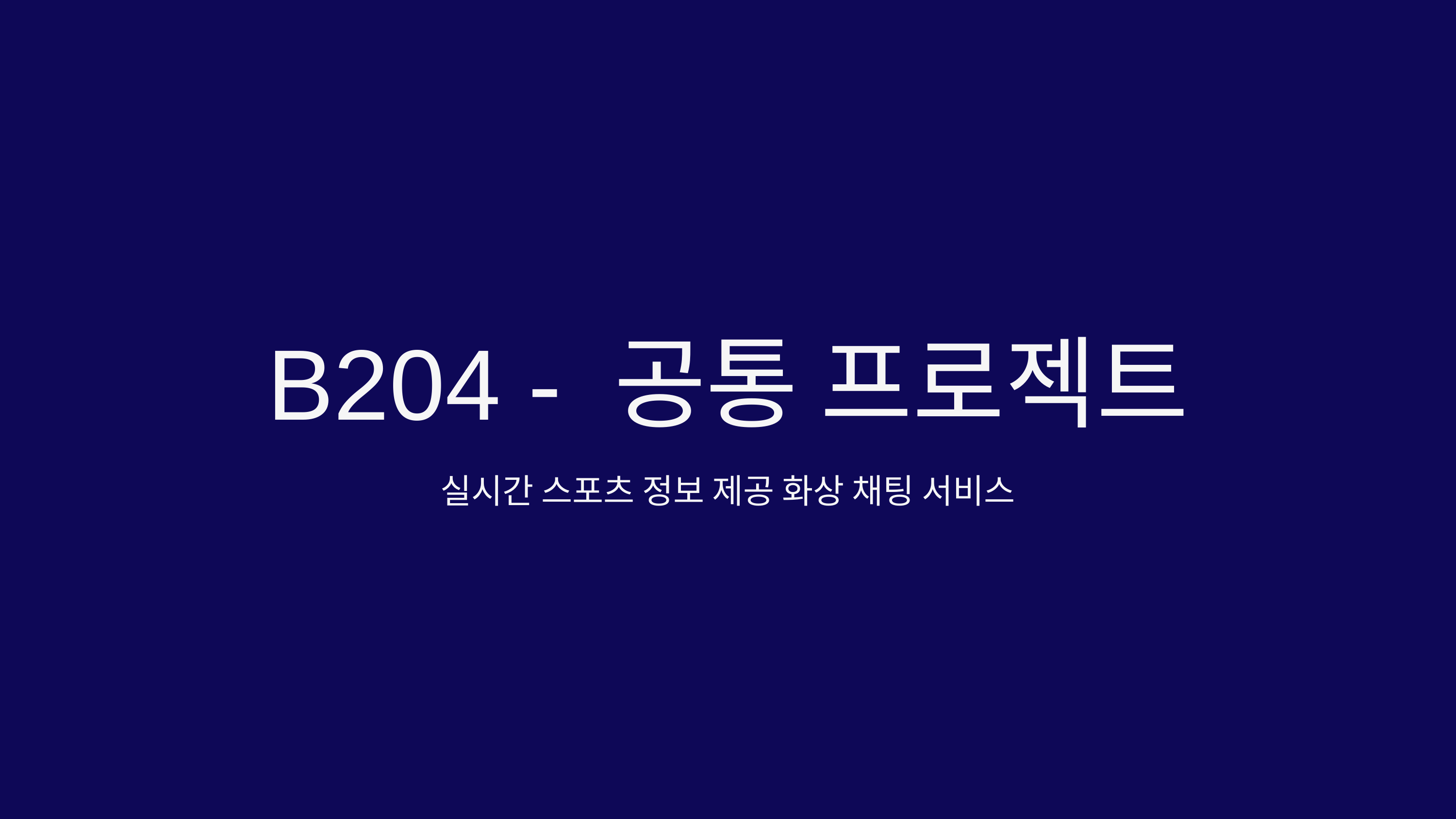

B204 - 공통 프로젝트
실시간 스포츠 정보 제공 화상 채팅 서비스